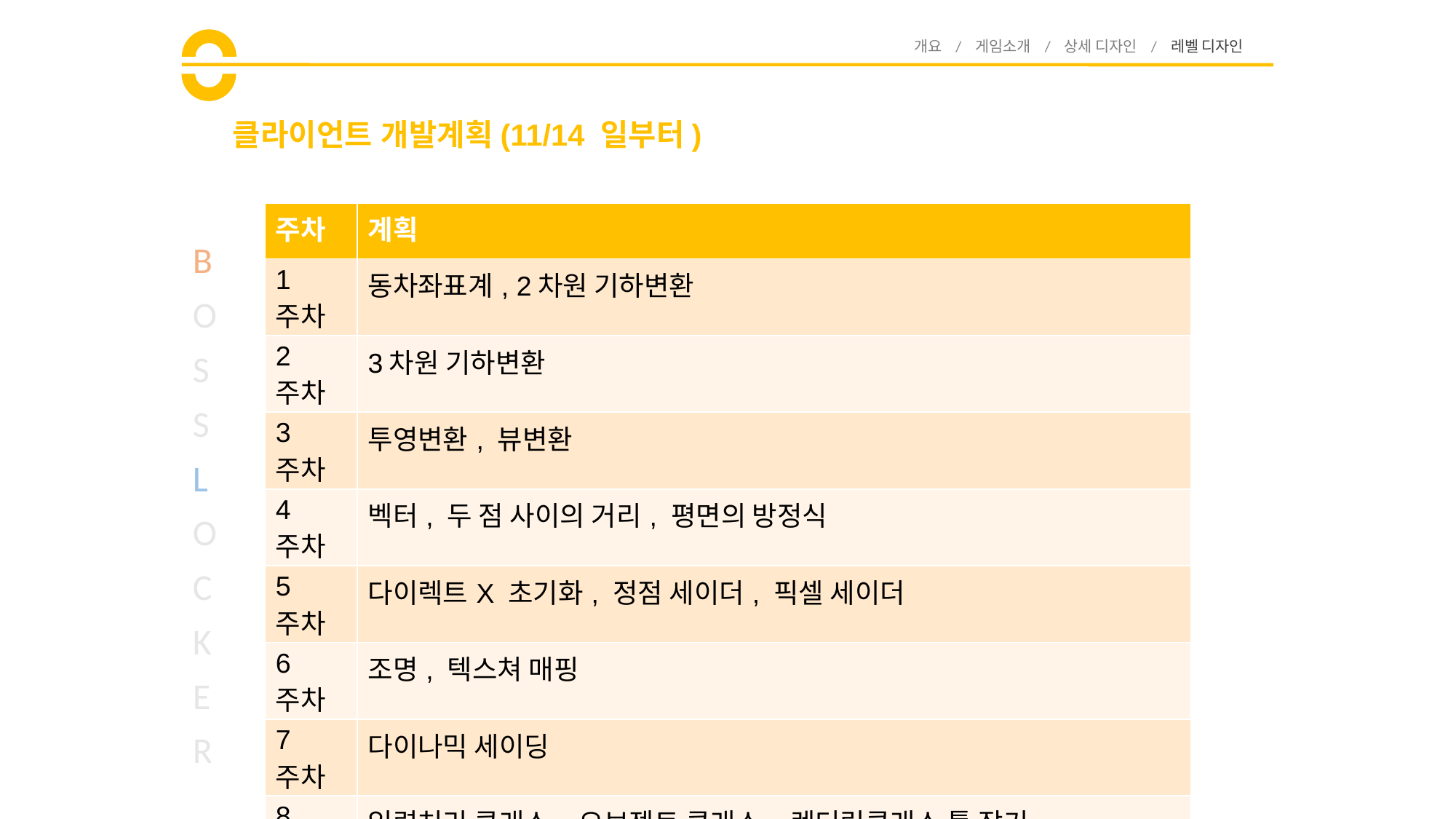

개요   /   게임소개   /   상세 디자인   /   레벨 디자인

# 클라이언트 개발계획(11/14 일부터)

| 주차 | 계획 |
| --- | --- |
| 1주차 | 동차좌표계, 2차원 기하변환 |
| 2주차 | 3차원 기하변환 |
| 3주차 | 투영변환, 뷰변환 |
| 4주차 | 벡터, 두 점 사이의 거리, 평면의 방정식 |
| 5주차 | 다이렉트X 초기화, 정점 세이더, 픽셀 세이더 |
| 6주차 | 조명, 텍스쳐 매핑 |
| 7주차 | 다이나믹 세이딩 |
| 8주차 | 입력처리 클래스, 오브젝트 클래스, 렌더링클래스 틀 잡기 |
| 9주차 | 씬클래스 만들기, 키보드 입력으로 도형 회전,이동 해보기 |
B
O
S
S
L
O
C
K
E
R